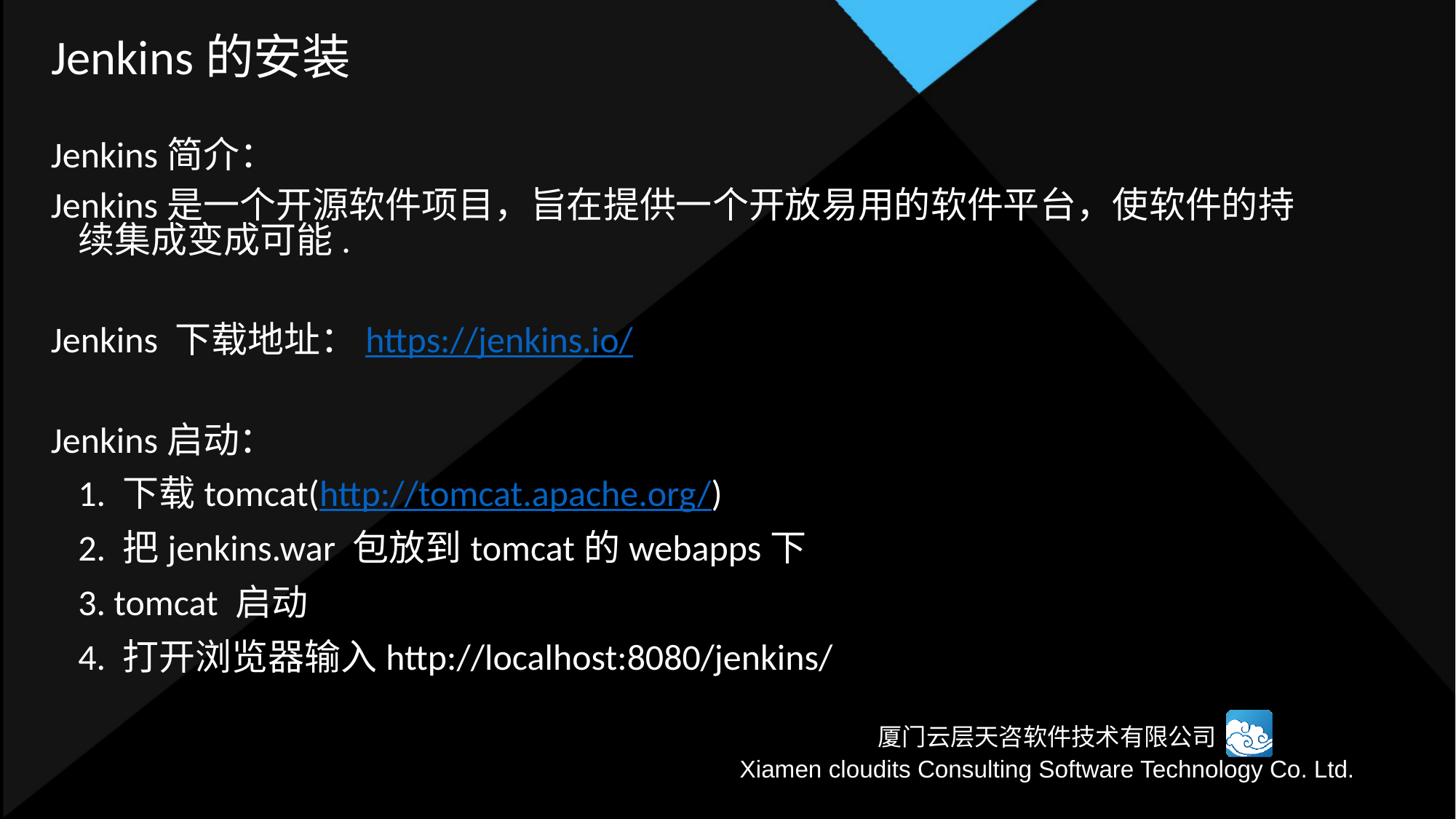

# Jenkins的安装
Jenkins简介：
Jenkins是一个开源软件项目，旨在提供一个开放易用的软件平台，使软件的持续集成变成可能.

Jenkins 下载地址：https://jenkins.io/

Jenkins启动：
	1. 下载tomcat(http://tomcat.apache.org/)
	2. 把jenkins.war 包放到tomcat的webapps下
	3. tomcat 启动
	4. 打开浏览器输入http://localhost:8080/jenkins/